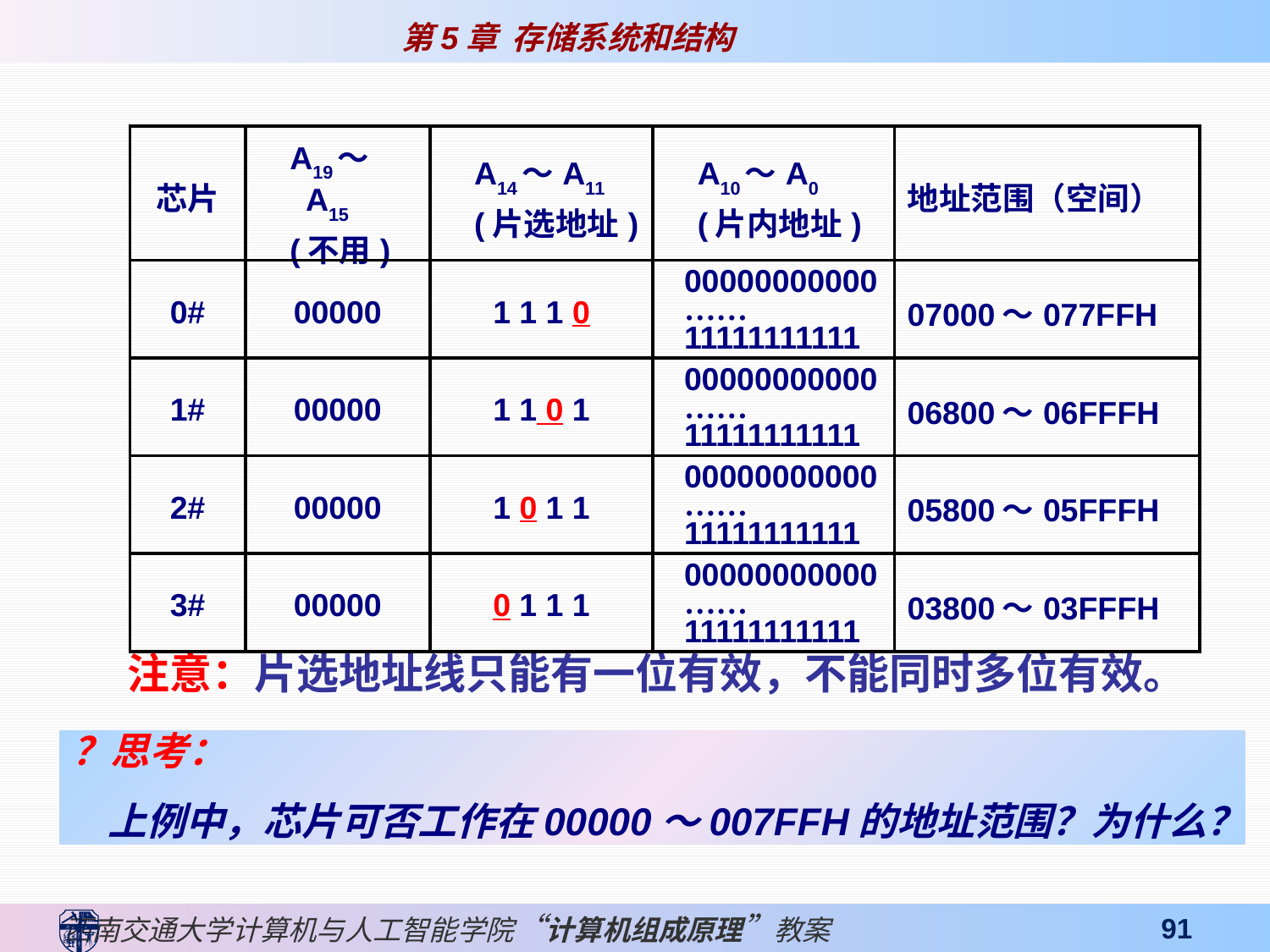

| 芯片 | A19～A15 (不用) | A14～A11 (片选地址) | A10～A0 (片内地址) | 地址范围（空间） |
| --- | --- | --- | --- | --- |
| 0# | 00000 | 1 1 1 0 | 00000000000 …… 11111111111 | 07000～077FFH |
| 1# | 00000 | 1 1 0 1 | 00000000000 …… 11111111111 | 06800～06FFFH |
| 2# | 00000 | 1 0 1 1 | 00000000000 …… 11111111111 | 05800～05FFFH |
| 3# | 00000 | 0 1 1 1 | 00000000000 …… 11111111111 | 03800～03FFFH |
注意：片选地址线只能有一位有效，不能同时多位有效。
？思考：
   上例中，芯片可否工作在00000～007FFH的地址范围？为什么？